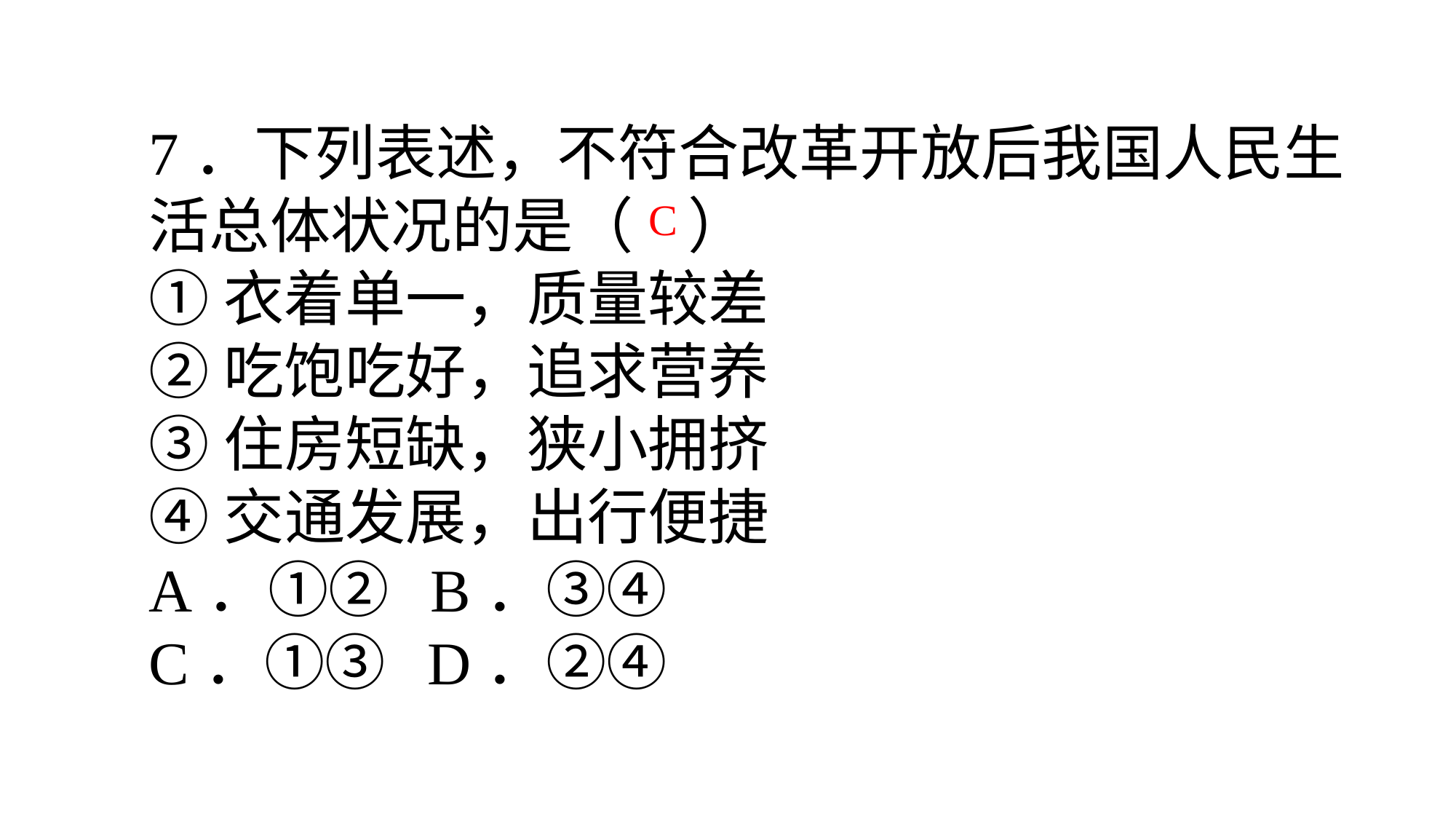

7．下列表述，不符合改革开放后我国人民生活总体状况的是（    ）
①衣着单一，质量较差
②吃饱吃好，追求营养
③住房短缺，狭小拥挤
④交通发展，出行便捷
A．①②  B．③④
C．①③  D．②④
C